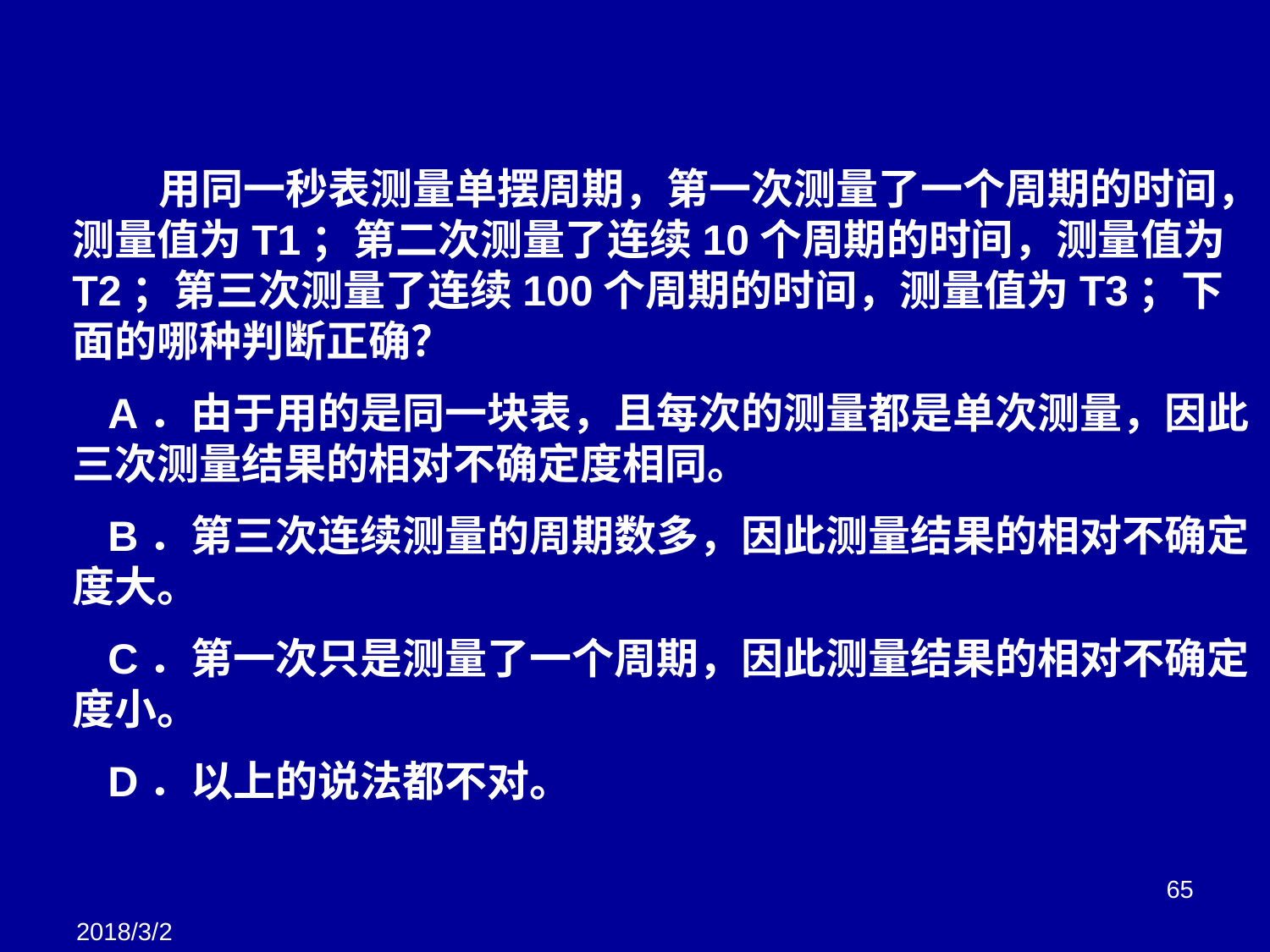

用同一秒表测量单摆周期，第一次测量了一个周期的时间，测量值为T1；第二次测量了连续10个周期的时间，测量值为T2；第三次测量了连续100个周期的时间，测量值为T3；下面的哪种判断正确？
   A．由于用的是同一块表，且每次的测量都是单次测量，因此三次测量结果的相对不确定度相同。
   B．第三次连续测量的周期数多，因此测量结果的相对不确定度大。
   C．第一次只是测量了一个周期，因此测量结果的相对不确定度小。
   D．以上的说法都不对。
65
2018/3/2